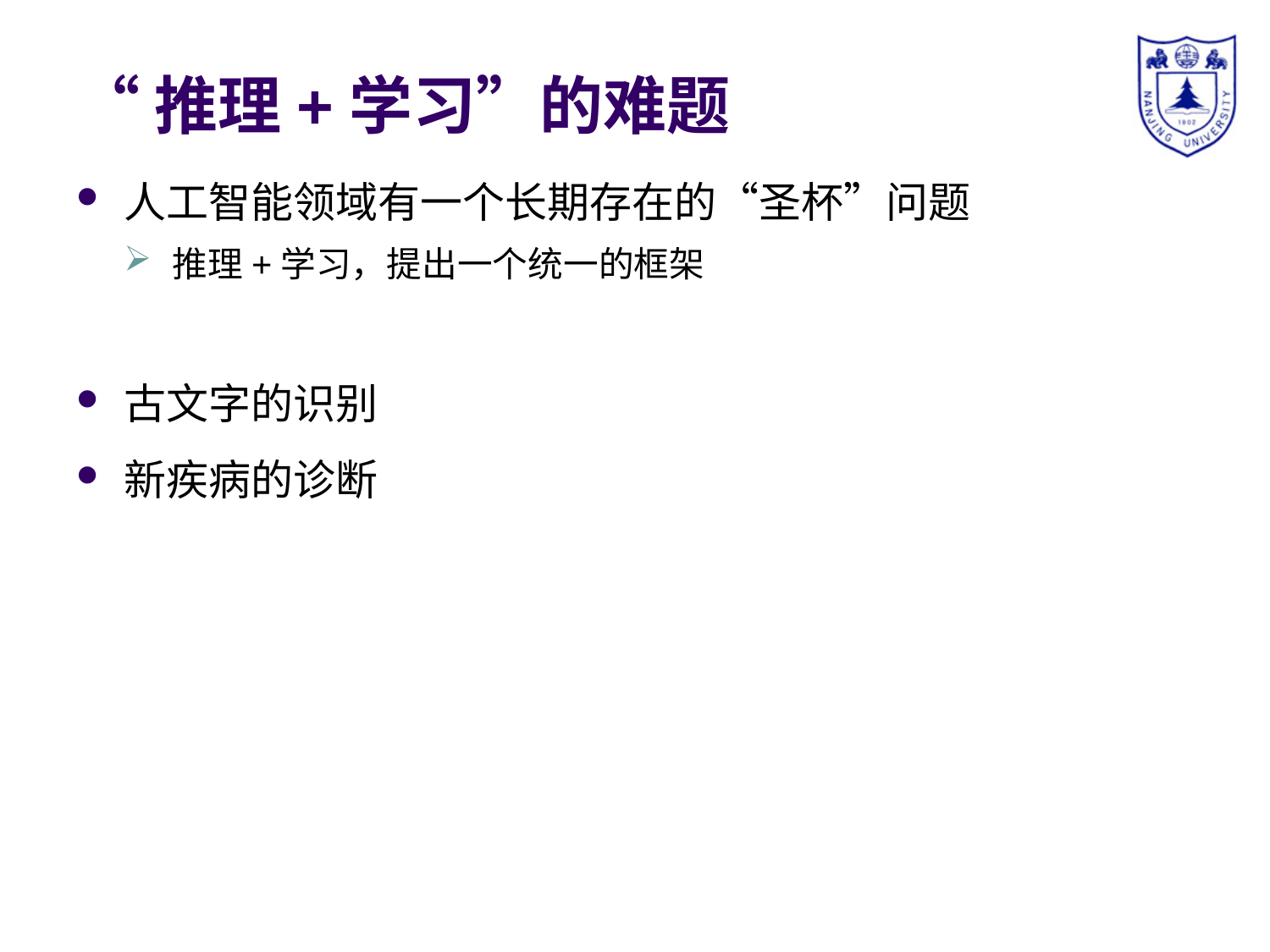

# “推理+学习”的难题
人工智能领域有一个长期存在的“圣杯”问题
推理+学习，提出一个统一的框架

古文字的识别
新疾病的诊断

53